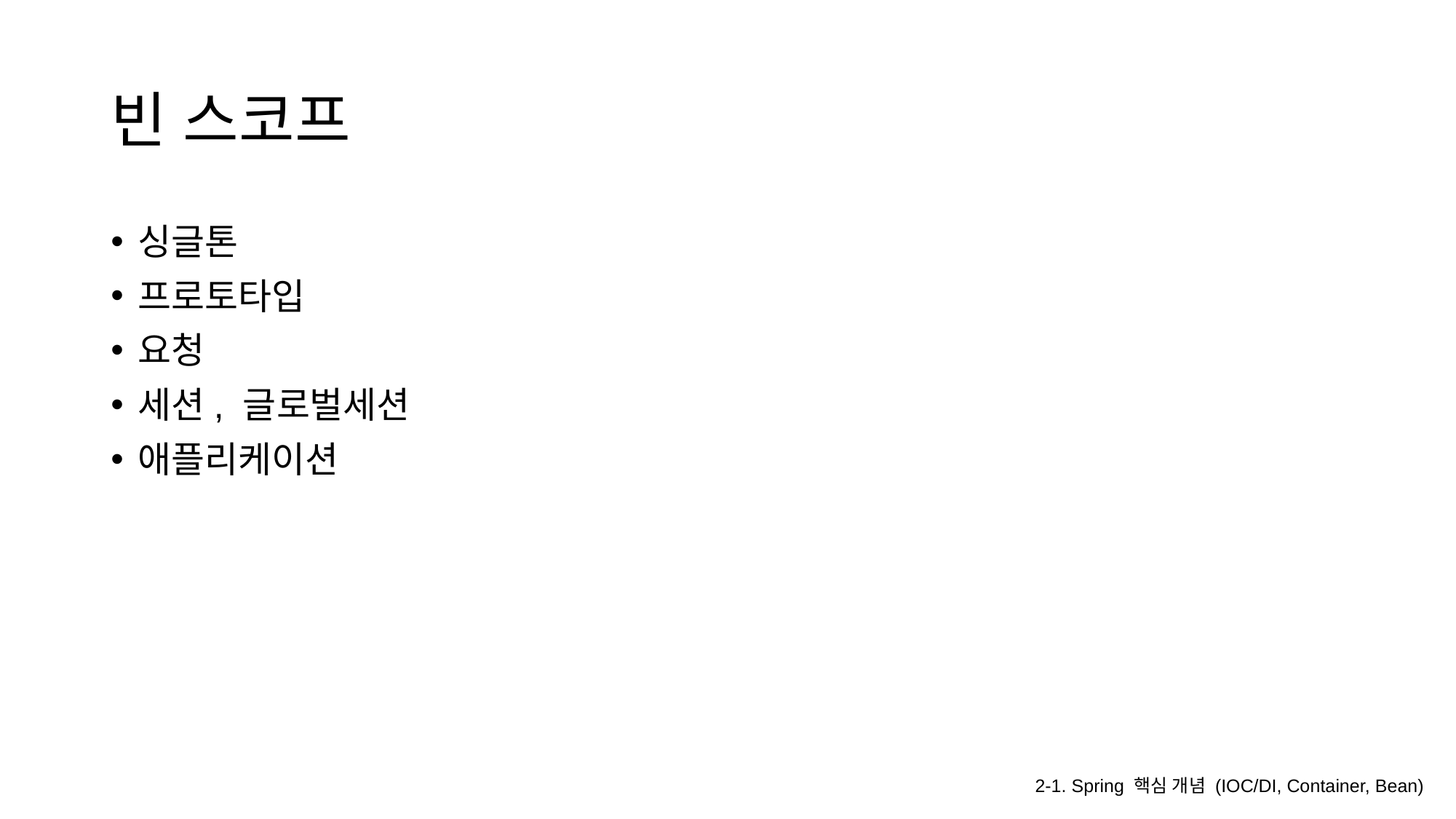

# 빈 스코프
싱글톤
프로토타입
요청
세션, 글로벌세션
애플리케이션
2-1. Spring 핵심 개념 (IOC/DI, Container, Bean)